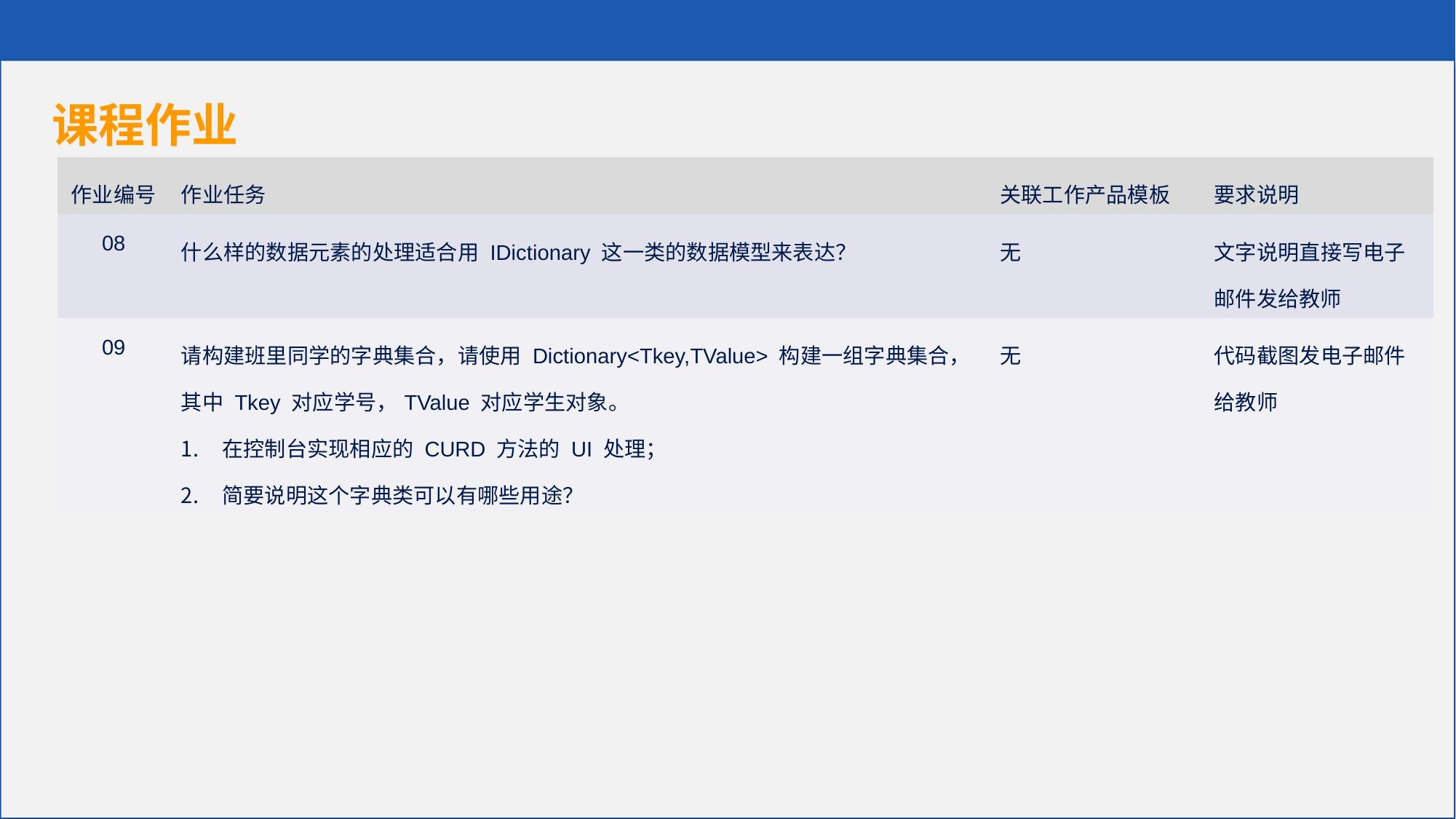

课程作业
| 作业编号 | 作业任务 | 关联工作产品模板 | 要求说明 |
| --- | --- | --- | --- |
| 08 | 什么样的数据元素的处理适合用 IDictionary 这一类的数据模型来表达？ | 无 | 文字说明直接写电子邮件发给教师 |
| 09 | 请构建班里同学的字典集合，请使用 Dictionary<Tkey,TValue> 构建一组字典集合，其中 Tkey 对应学号，TValue 对应学生对象。 在控制台实现相应的 CURD 方法的 UI 处理； 简要说明这个字典类可以有哪些用途？ | 无 | 代码截图发电子邮件给教师 |